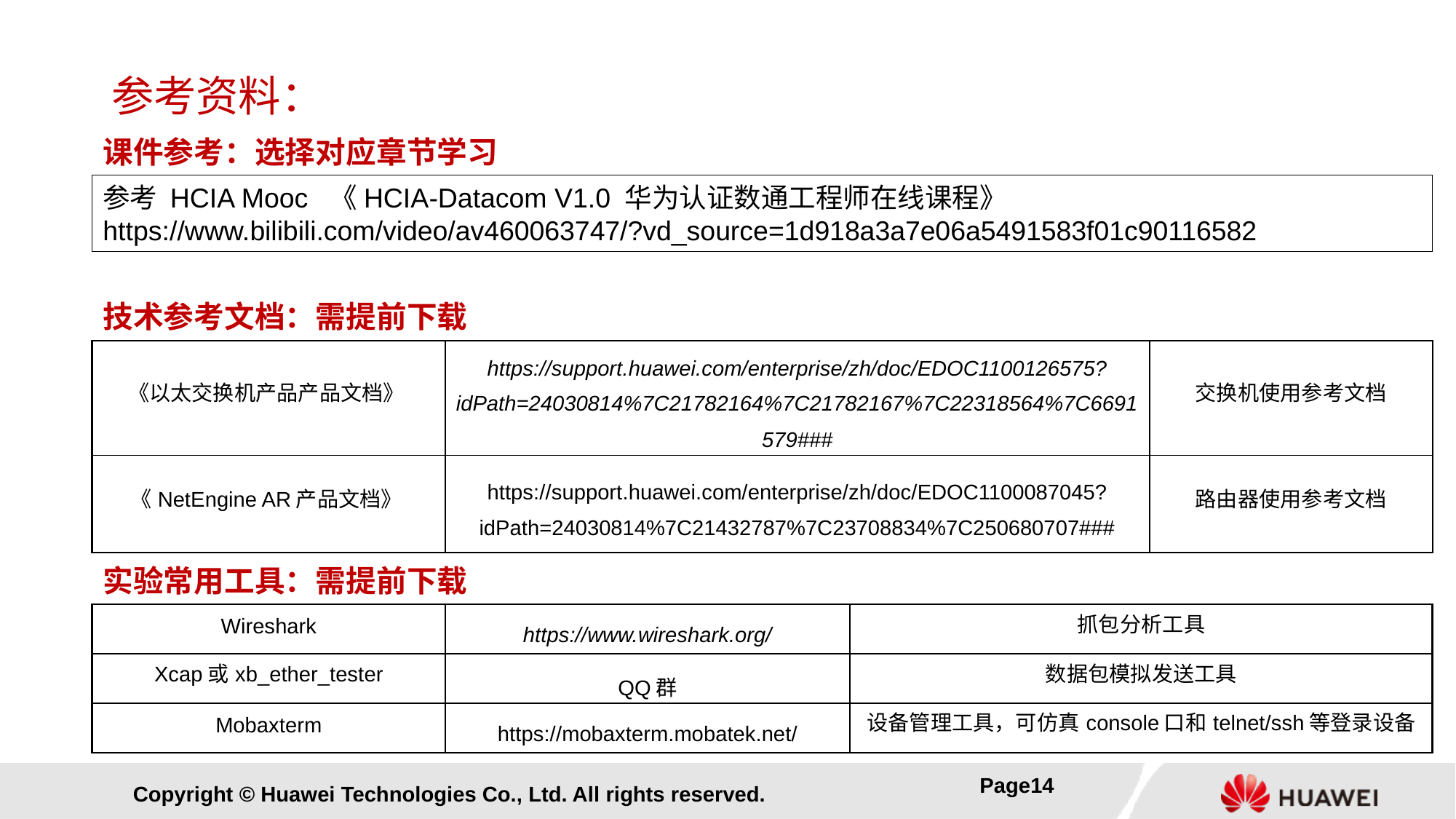

# 参考资料：
课件参考：选择对应章节学习
参考 HCIA Mooc  《HCIA-Datacom V1.0 华为认证数通工程师在线课程》
https://www.bilibili.com/video/av460063747/?vd_source=1d918a3a7e06a5491583f01c90116582
技术参考文档：需提前下载
| 《以太交换机产品产品文档》 | https://support.huawei.com/enterprise/zh/doc/EDOC1100126575?idPath=24030814%7C21782164%7C21782167%7C22318564%7C6691579### | 交换机使用参考文档 |
| --- | --- | --- |
| 《NetEngine AR产品文档》 | https://support.huawei.com/enterprise/zh/doc/EDOC1100087045?idPath=24030814%7C21432787%7C23708834%7C250680707### | 路由器使用参考文档 |
实验常用工具：需提前下载
| Wireshark | https://www.wireshark.org/ | 抓包分析工具 |
| --- | --- | --- |
| Xcap或xb\_ether\_tester | QQ群 | 数据包模拟发送工具 |
| Mobaxterm | https://mobaxterm.mobatek.net/ | 设备管理工具，可仿真console口和telnet/ssh等登录设备 |
Page14